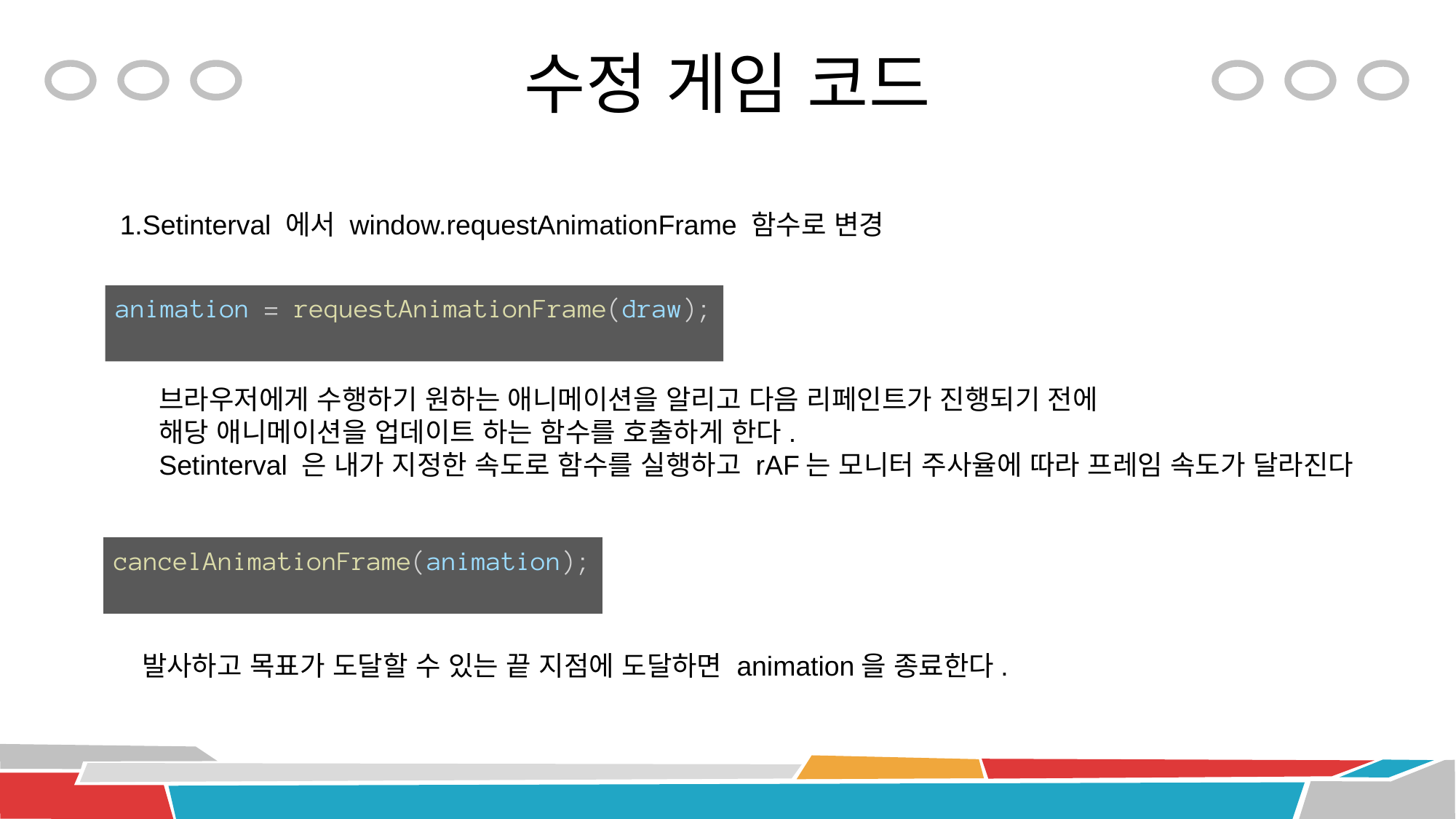

# 수정 게임 코드
1.Setinterval 에서 window.requestAnimationFrame 함수로 변경
animation = requestAnimationFrame(draw);

브라우저에게 수행하기 원하는 애니메이션을 알리고 다음 리페인트가 진행되기 전에
해당 애니메이션을 업데이트 하는 함수를 호출하게 한다.
Setinterval 은 내가 지정한 속도로 함수를 실행하고 rAF는 모니터 주사율에 따라 프레임 속도가 달라진다
cancelAnimationFrame(animation);

발사하고 목표가 도달할 수 있는 끝 지점에 도달하면 animation을 종료한다.